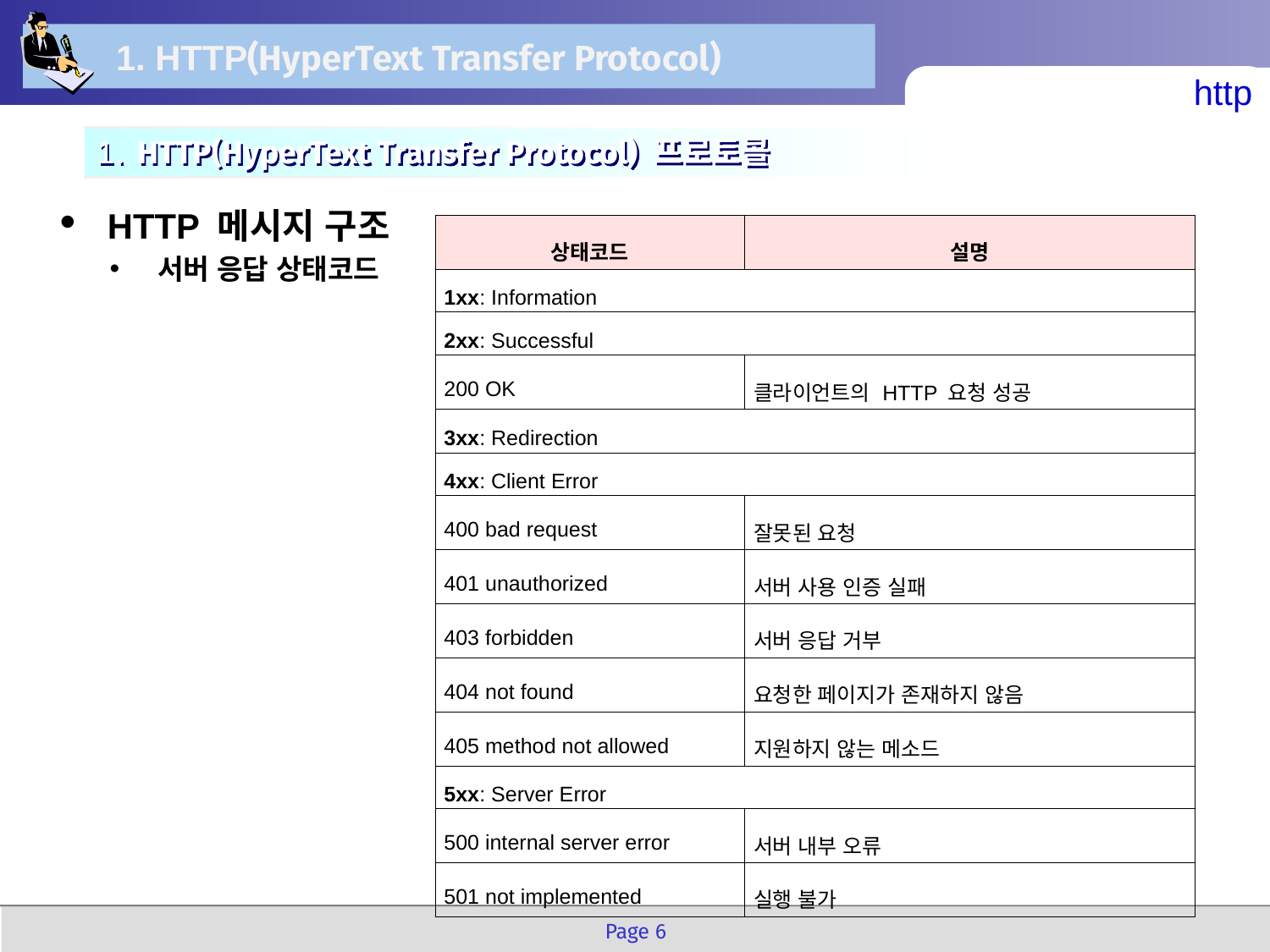

1. HTTP(HyperText Transfer Protocol)
http
1. HTTP(HyperText Transfer Protocol) 프로토콜

HTTP 메시지 구조
서버 응답 상태코드
| 상태코드 | 설명 |
| --- | --- |
| 1xx: Information |  |
| 2xx: Successful |  |
| 200 OK | 클라이언트의 HTTP 요청 성공 |
| 3xx: Redirection |  |
| 4xx: Client Error |  |
| 400 bad request | 잘못된 요청 |
| 401 unauthorized | 서버 사용 인증 실패 |
| 403 forbidden | 서버 응답 거부 |
| 404 not found | 요청한 페이지가 존재하지 않음 |
| 405 method not allowed | 지원하지 않는 메소드 |
| 5xx: Server Error |  |
| 500 internal server error | 서버 내부 오류 |
| 501 not implemented | 실행 불가 |
Page 6